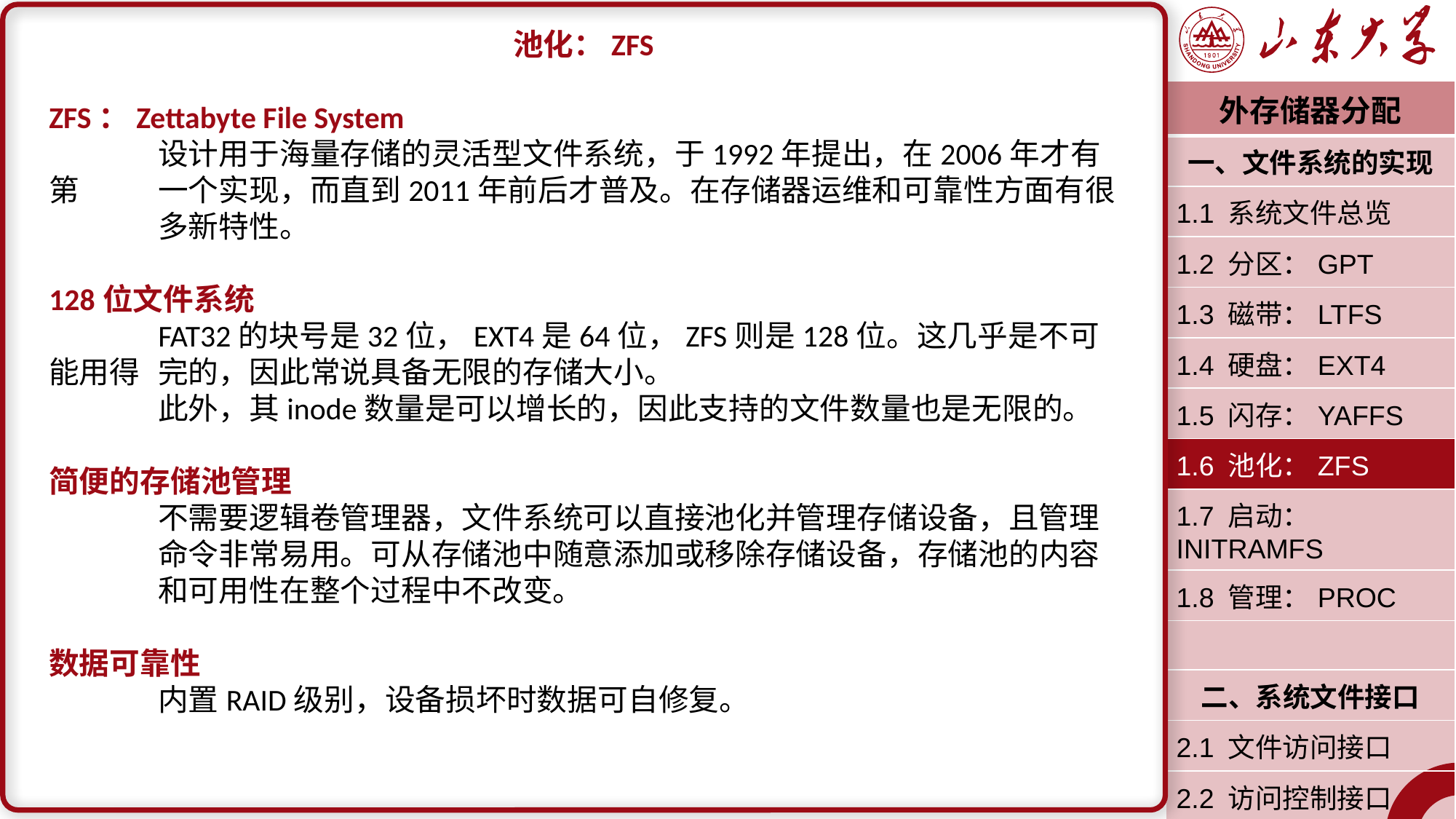

池化：ZFS

ZFS：Zettabyte File System
	设计用于海量存储的灵活型文件系统，于1992年提出，在2006年才有第	一个实现，而直到2011年前后才普及。在存储器运维和可靠性方面有很	多新特性。

128位文件系统
	FAT32的块号是32位，EXT4是64位，ZFS则是128位。这几乎是不可能用得	完的，因此常说具备无限的存储大小。
	此外，其inode数量是可以增长的，因此支持的文件数量也是无限的。

简便的存储池管理
	不需要逻辑卷管理器，文件系统可以直接池化并管理存储设备，且管理	命令非常易用。可从存储池中随意添加或移除存储设备，存储池的内容	和可用性在整个过程中不改变。

数据可靠性
	内置RAID级别，设备损坏时数据可自修复。
| 外存储器分配 |
| --- |
| 一、文件系统的实现 |
| 1.1 系统文件总览 |
| 1.2 分区：GPT |
| 1.3 磁带：LTFS |
| 1.4 硬盘：EXT4 |
| 1.5 闪存：YAFFS |
| 1.6 池化：ZFS |
| 1.7 启动：INITRAMFS |
| 1.8 管理：PROC |
|  |
| 二、系统文件接口 |
| 2.1 文件访问接口 |
| 2.2 访问控制接口 |
| 潘润宇 2023.04 |